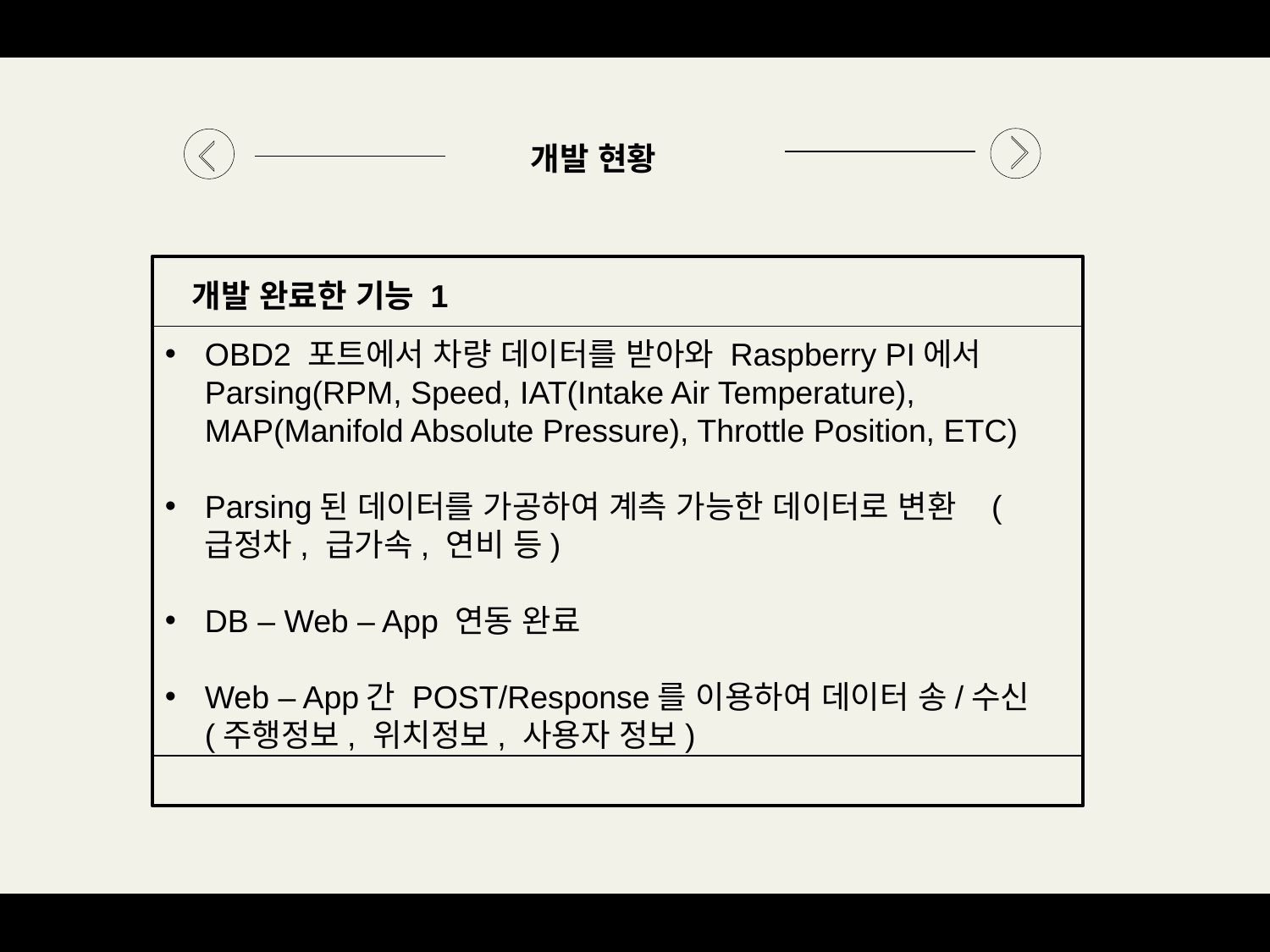

개발 현황

개발 완료한 기능 1
OBD2 포트에서 차량 데이터를 받아와 Raspberry PI에서 Parsing(RPM, Speed, IAT(Intake Air Temperature), MAP(Manifold Absolute Pressure), Throttle Position, ETC)

Parsing된 데이터를 가공하여 계측 가능한 데이터로 변환   (급정차, 급가속, 연비 등)

DB – Web – App 연동 완료

Web – App간 POST/Response를 이용하여 데이터 송/수신(주행정보, 위치정보, 사용자 정보)